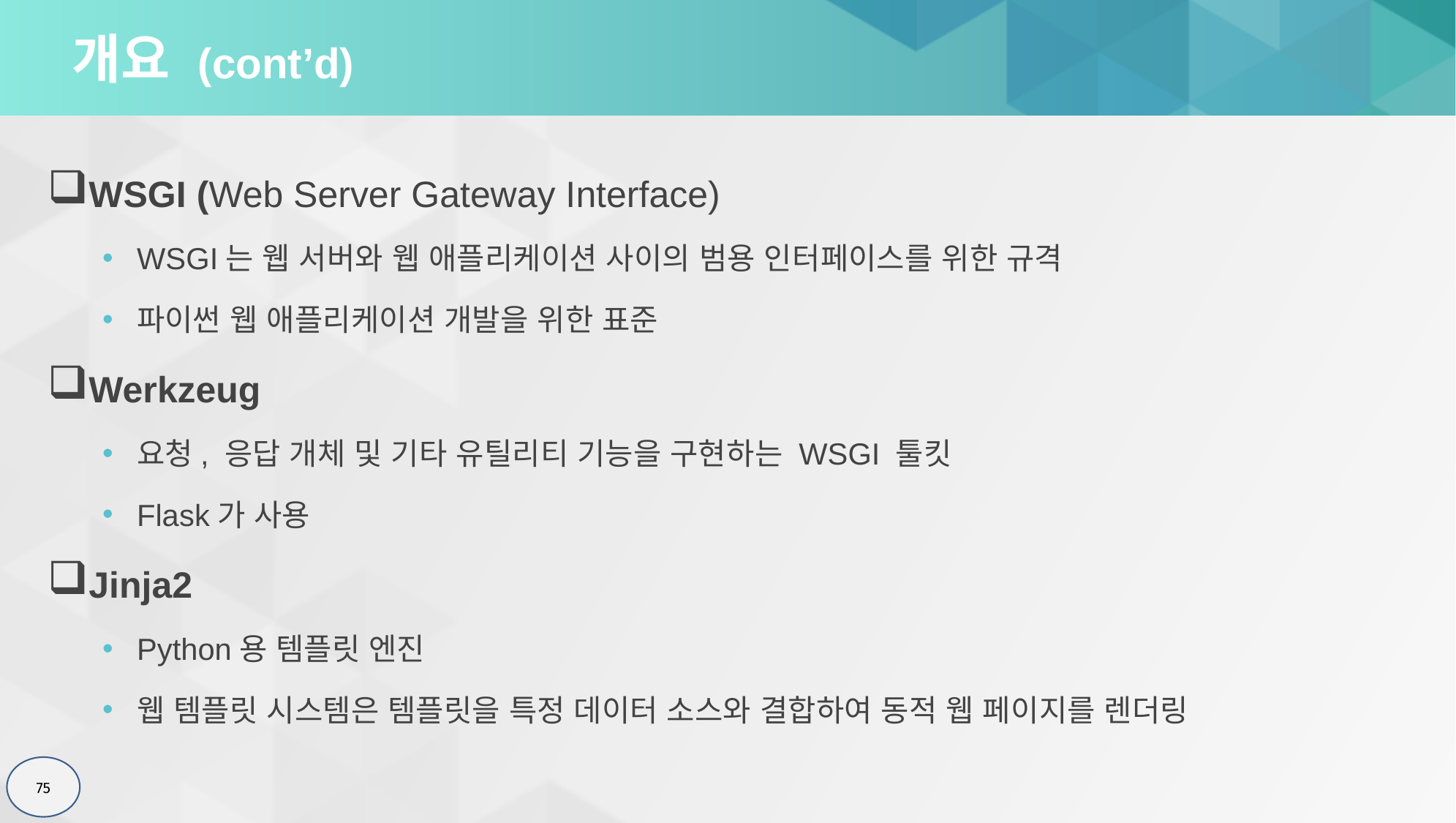

# 개요 (cont’d)
WSGI (Web Server Gateway Interface)
WSGI는 웹 서버와 웹 애플리케이션 사이의 범용 인터페이스를 위한 규격
파이썬 웹 애플리케이션 개발을 위한 표준
Werkzeug
요청, 응답 개체 및 기타 유틸리티 기능을 구현하는 WSGI 툴킷
Flask가 사용
Jinja2
Python용 템플릿 엔진
웹 템플릿 시스템은 템플릿을 특정 데이터 소스와 결합하여 동적 웹 페이지를 렌더링